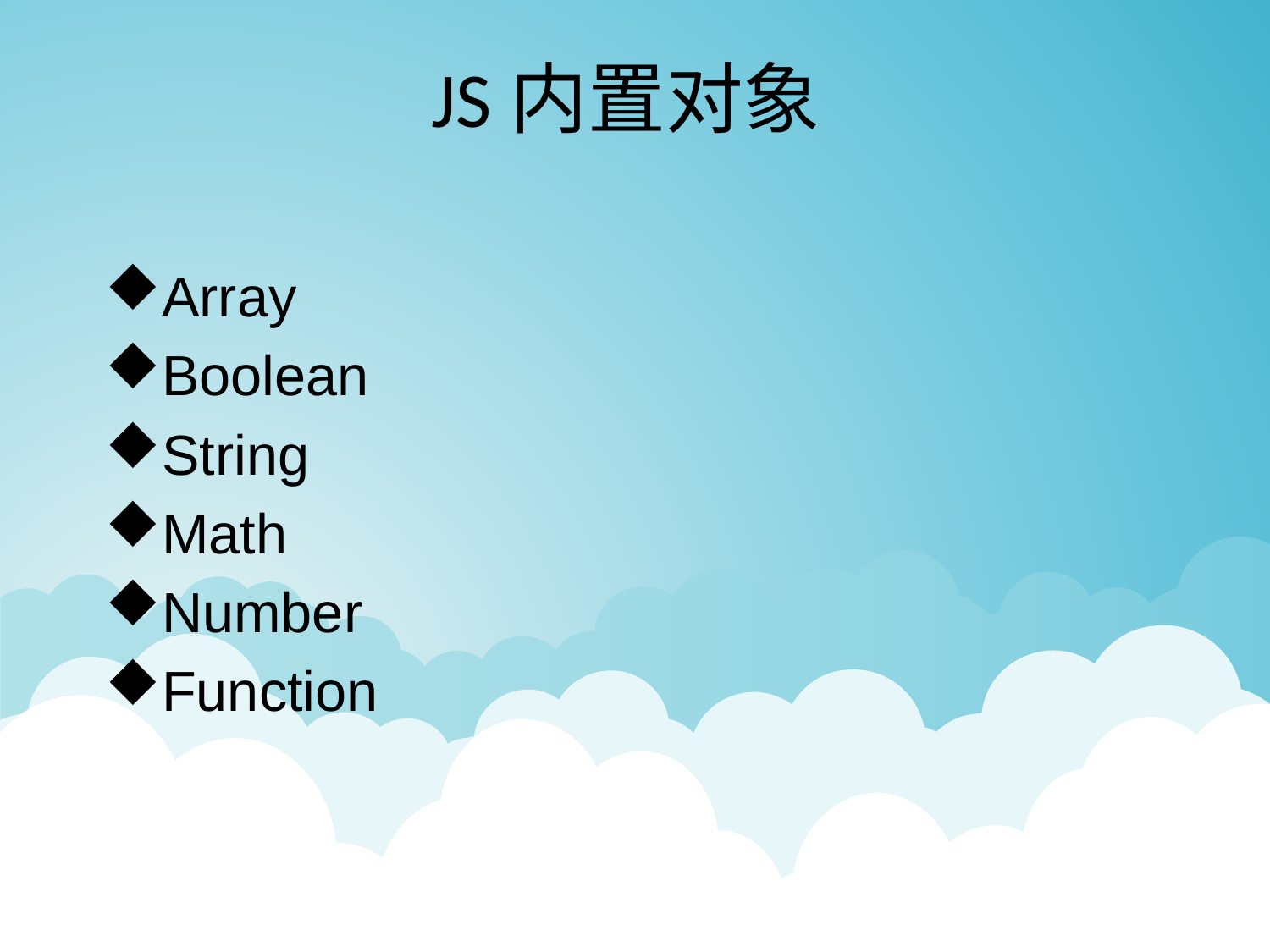

# JS内置对象
Array
Boolean
String
Math
Number
Function